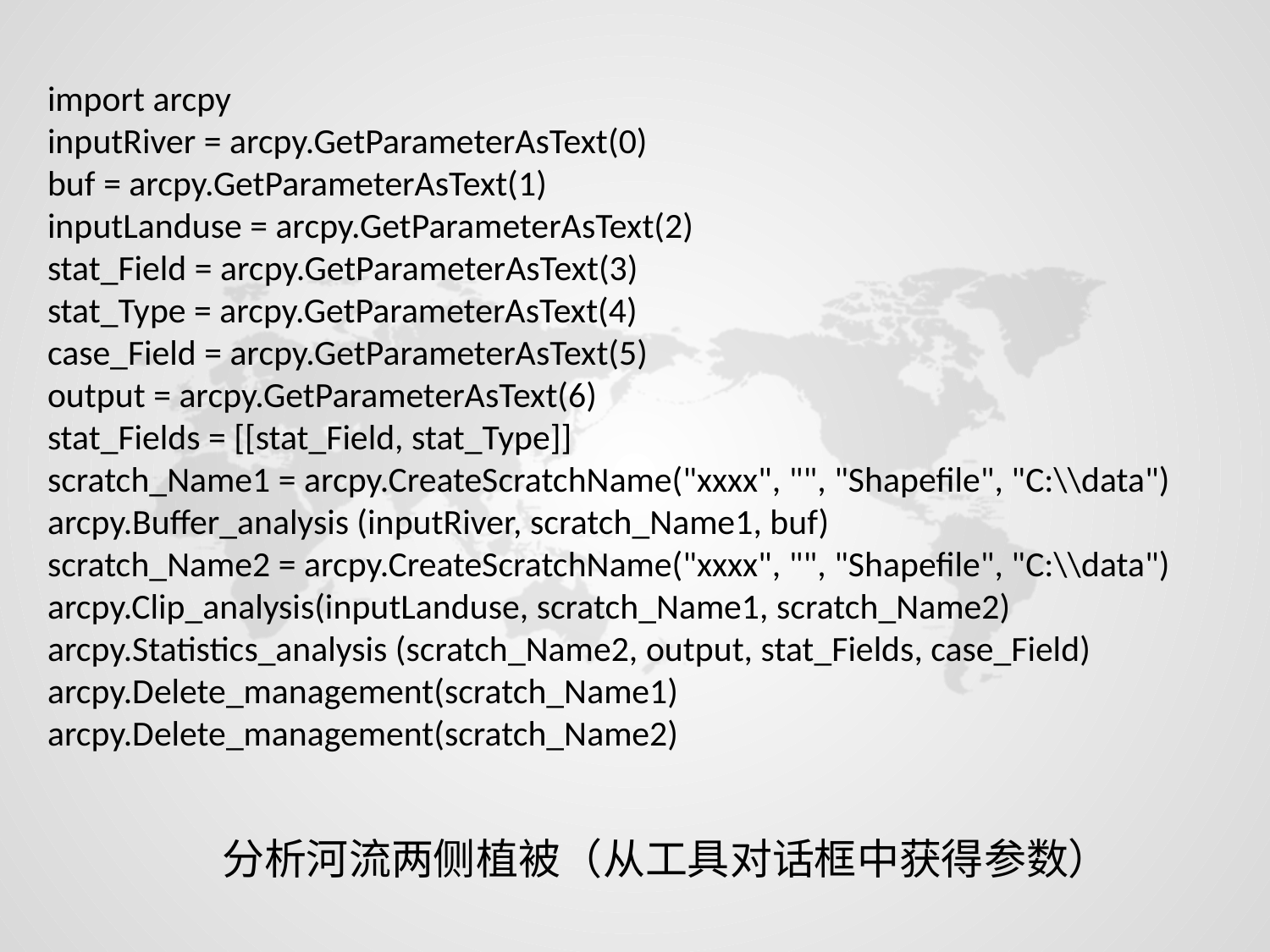

import arcpy
inputRiver = arcpy.GetParameterAsText(0)
buf = arcpy.GetParameterAsText(1)
inputLanduse = arcpy.GetParameterAsText(2)
stat_Field = arcpy.GetParameterAsText(3)
stat_Type = arcpy.GetParameterAsText(4)
case_Field = arcpy.GetParameterAsText(5)
output = arcpy.GetParameterAsText(6)
stat_Fields = [[stat_Field, stat_Type]]
scratch_Name1 = arcpy.CreateScratchName("xxxx", "", "Shapefile", "C:\\data")
arcpy.Buffer_analysis (inputRiver, scratch_Name1, buf)
scratch_Name2 = arcpy.CreateScratchName("xxxx", "", "Shapefile", "C:\\data")
arcpy.Clip_analysis(inputLanduse, scratch_Name1, scratch_Name2)
arcpy.Statistics_analysis (scratch_Name2, output, stat_Fields, case_Field)
arcpy.Delete_management(scratch_Name1)
arcpy.Delete_management(scratch_Name2)
分析河流两侧植被（从工具对话框中获得参数）